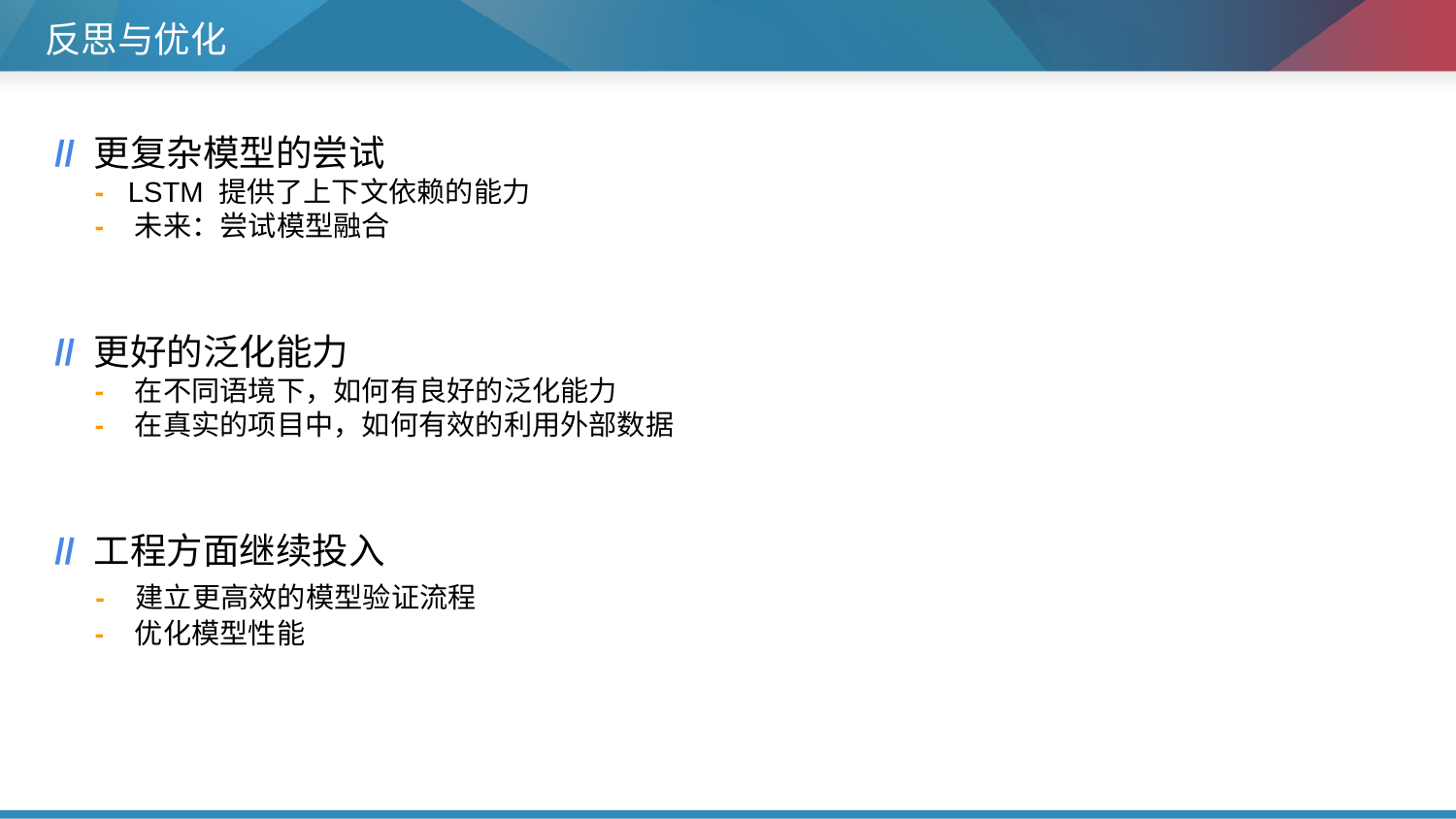

反思与优化
// 更复杂模型的尝试
     -   LSTM 提供了上下文依赖的能力
     -   未来：尝试模型融合

// 更好的泛化能力
     -   在不同语境下，如何有良好的泛化能力
     -   在真实的项目中，如何有效的利用外部数据

// 工程方面继续投入
    -   建立更高效的模型验证流程
     -   优化模型性能